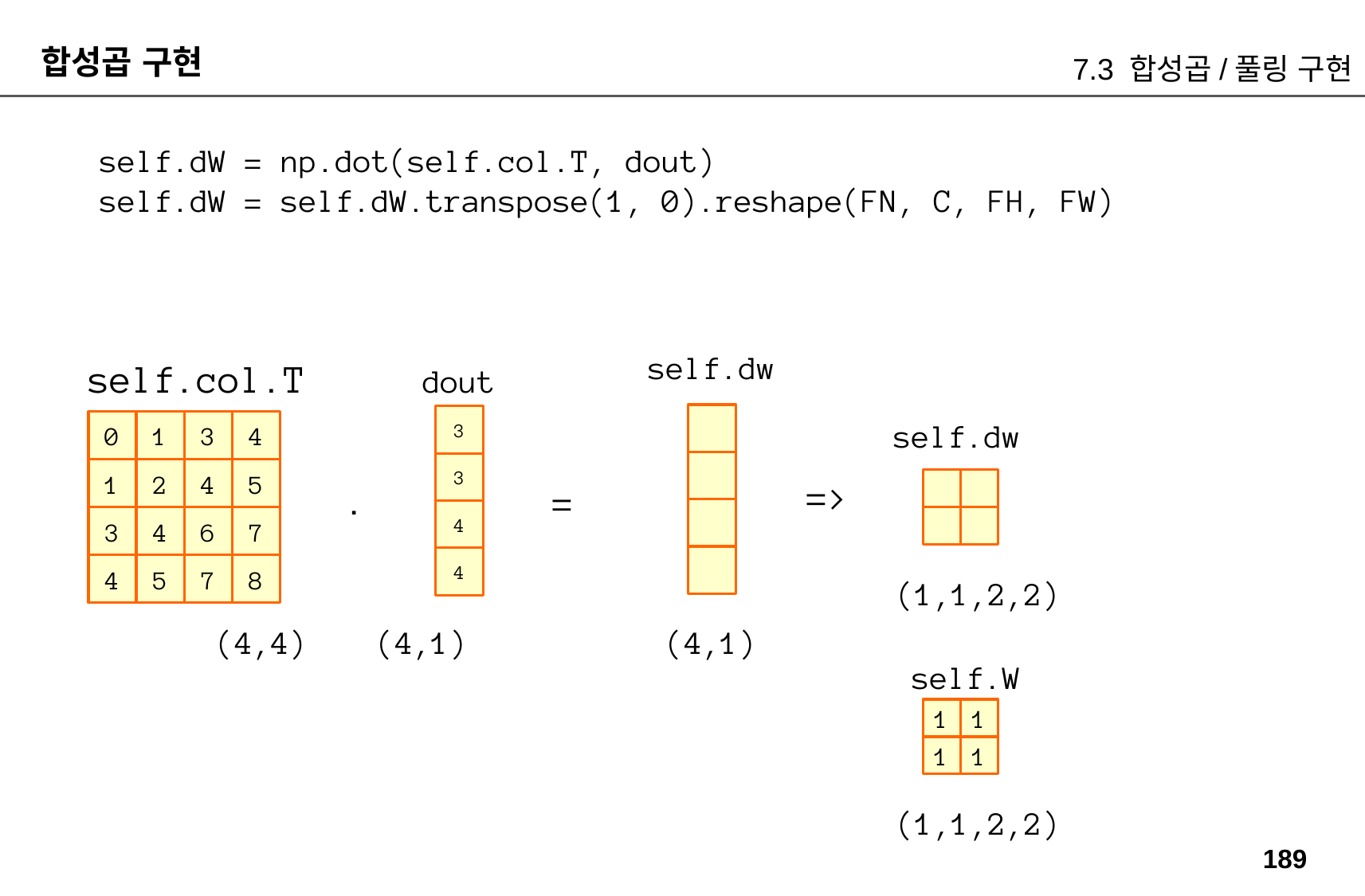

합성곱 구현
7.3 합성곱/풀링 구현
self.dW = np.dot(self.col.T, dout)
self.dW = self.dW.transpose(1, 0).reshape(FN, C, FH, FW)
self.dw
self.col.T
dout

3
self.dw
0
1
3
4

3
1
2
4
5
=>
.
=

4

3
4
6
7

4
4
5
7
8
(1,1,2,2)
(4,1)
(4,4)
(4,1)
self.W
1
1
1
1
(1,1,2,2)